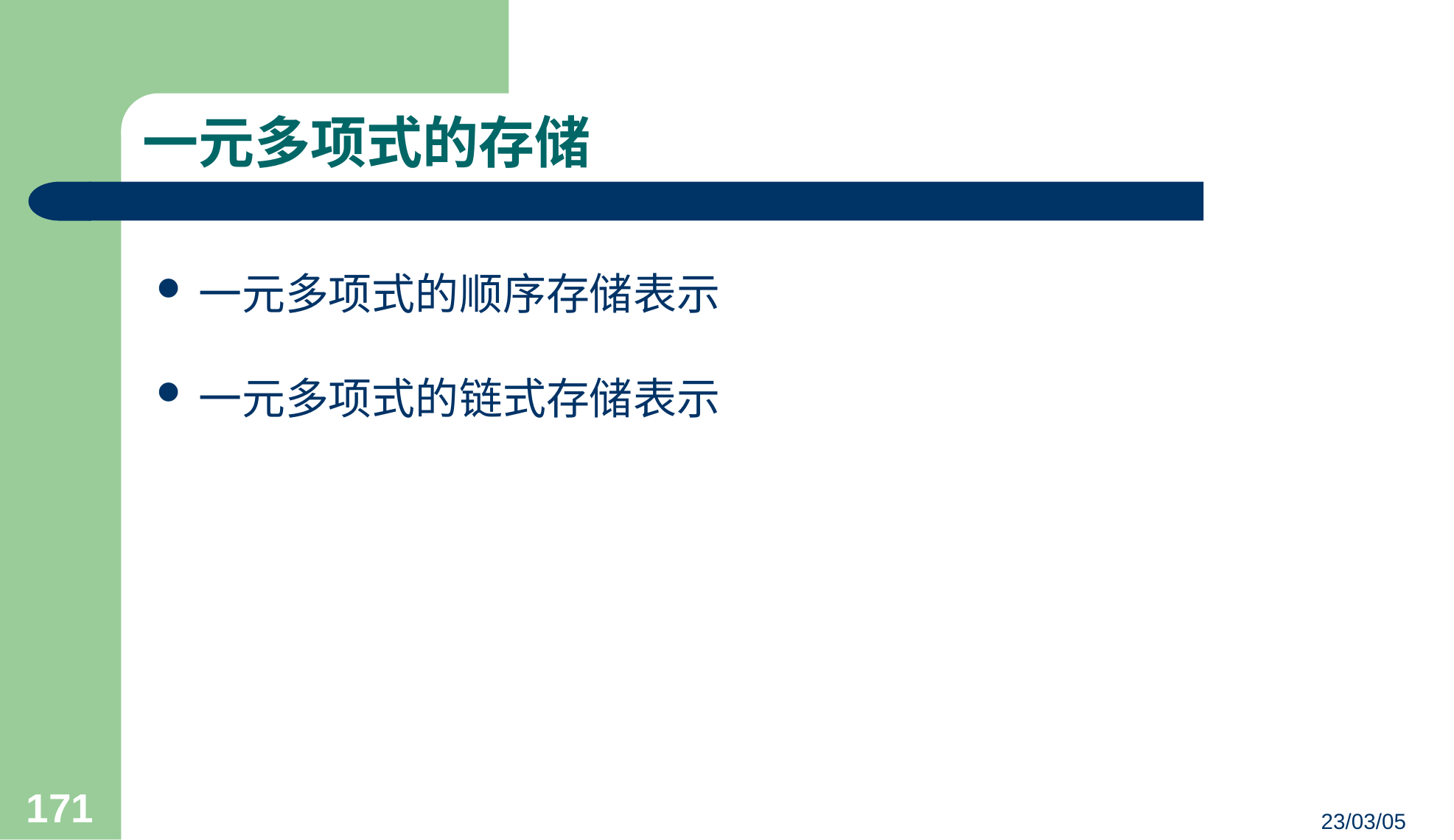

# 一元多项式的存储
一元多项式的顺序存储表示
一元多项式的链式存储表示
171
23/03/05